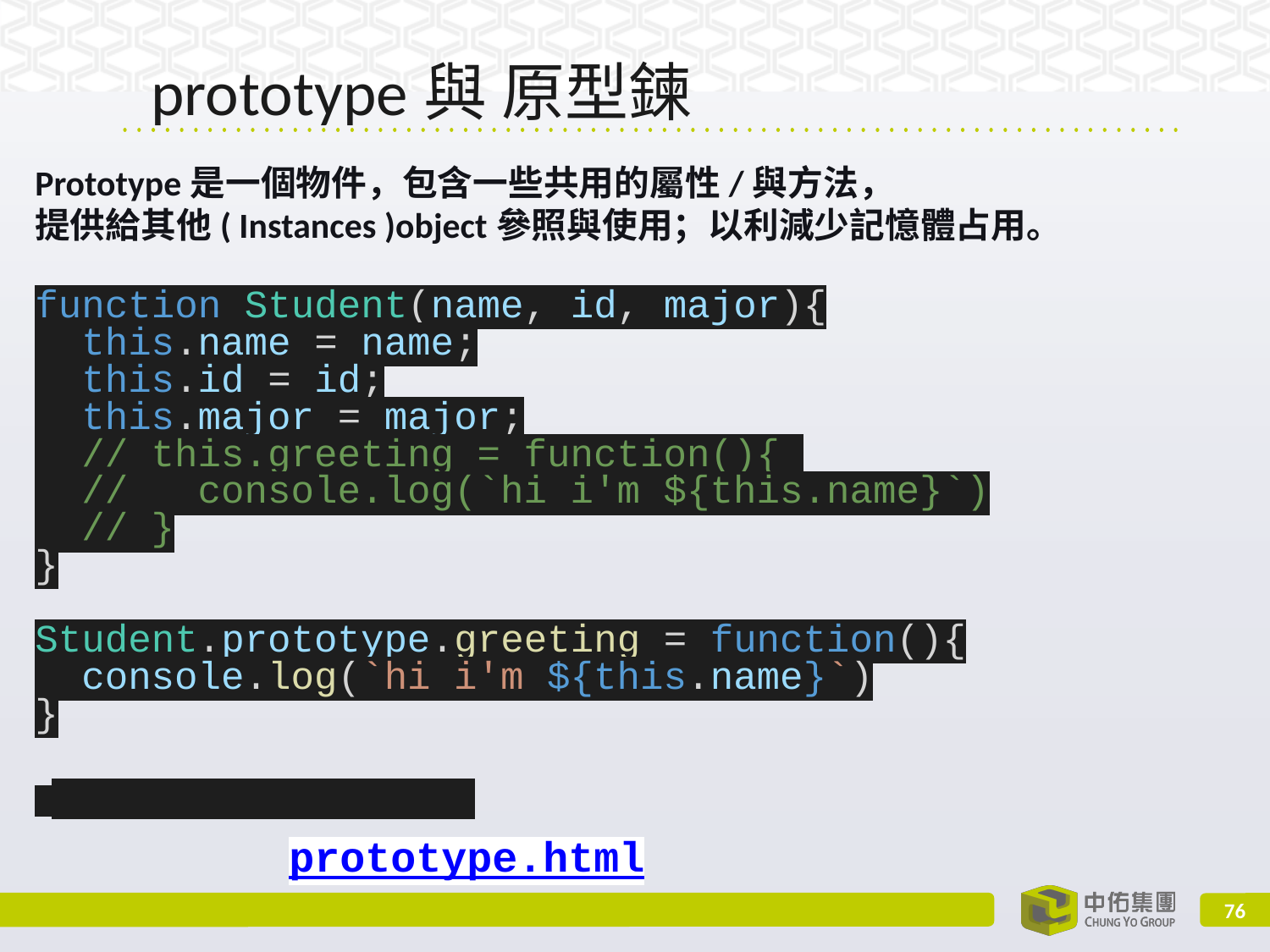

# prototype與 原型鍊
Prototype是一個物件，包含一些共用的屬性/與方法，
提供給其他( Instances )object參照與使用；以利減少記憶體占用。

function Student(name, id, major){
  this.name = name;
  this.id = id;
  this.major = major;
  // this.greeting = function(){
  //   console.log(`hi i'm ${this.name}`)
  // }
}

Student.prototype.greeting = function(){
  console.log(`hi i'm ${this.name}`)
}

											prototype.html

76